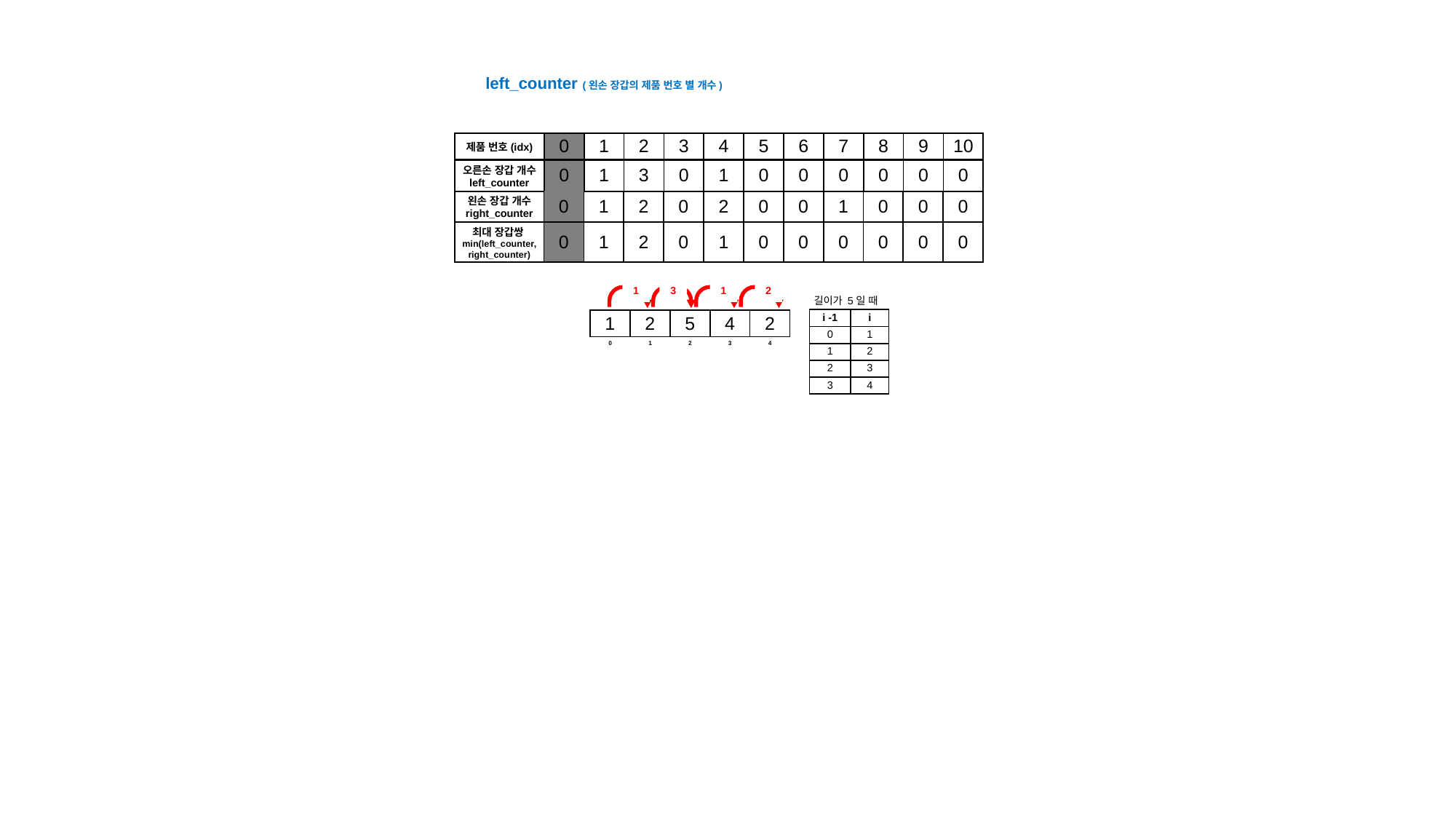

left_counter (왼손 장갑의 제품 번호 별 개수)
| 제품 번호(idx) | 0 | 1 | 2 | 3 | 4 | 5 | 6 | 7 | 8 | 9 | 10 |
| --- | --- | --- | --- | --- | --- | --- | --- | --- | --- | --- | --- |
| 오른손 장갑 개수 left\_counter | 0 | 1 | 3 | 0 | 1 | 0 | 0 | 0 | 0 | 0 | 0 |
| --- | --- | --- | --- | --- | --- | --- | --- | --- | --- | --- | --- |
| 왼손 장갑 개수 right\_counter | 0 | 1 | 2 | 0 | 2 | 0 | 0 | 1 | 0 | 0 | 0 |
| --- | --- | --- | --- | --- | --- | --- | --- | --- | --- | --- | --- |
| 최대 장갑쌍 min(left\_counter, right\_counter) | 0 | 1 | 2 | 0 | 1 | 0 | 0 | 0 | 0 | 0 | 0 |
1
3
1
2

길이가 5일 때
| i -1 | i |
| --- | --- |
| 0 | 1 |
| 1 | 2 |
| 2 | 3 |
| 3 | 4 |
| 1 | 2 | 5 | 4 | 2 |
| --- | --- | --- | --- | --- |
|  | 0 | 1 | 2 | 3 | 4 |
| --- | --- | --- | --- | --- | --- |